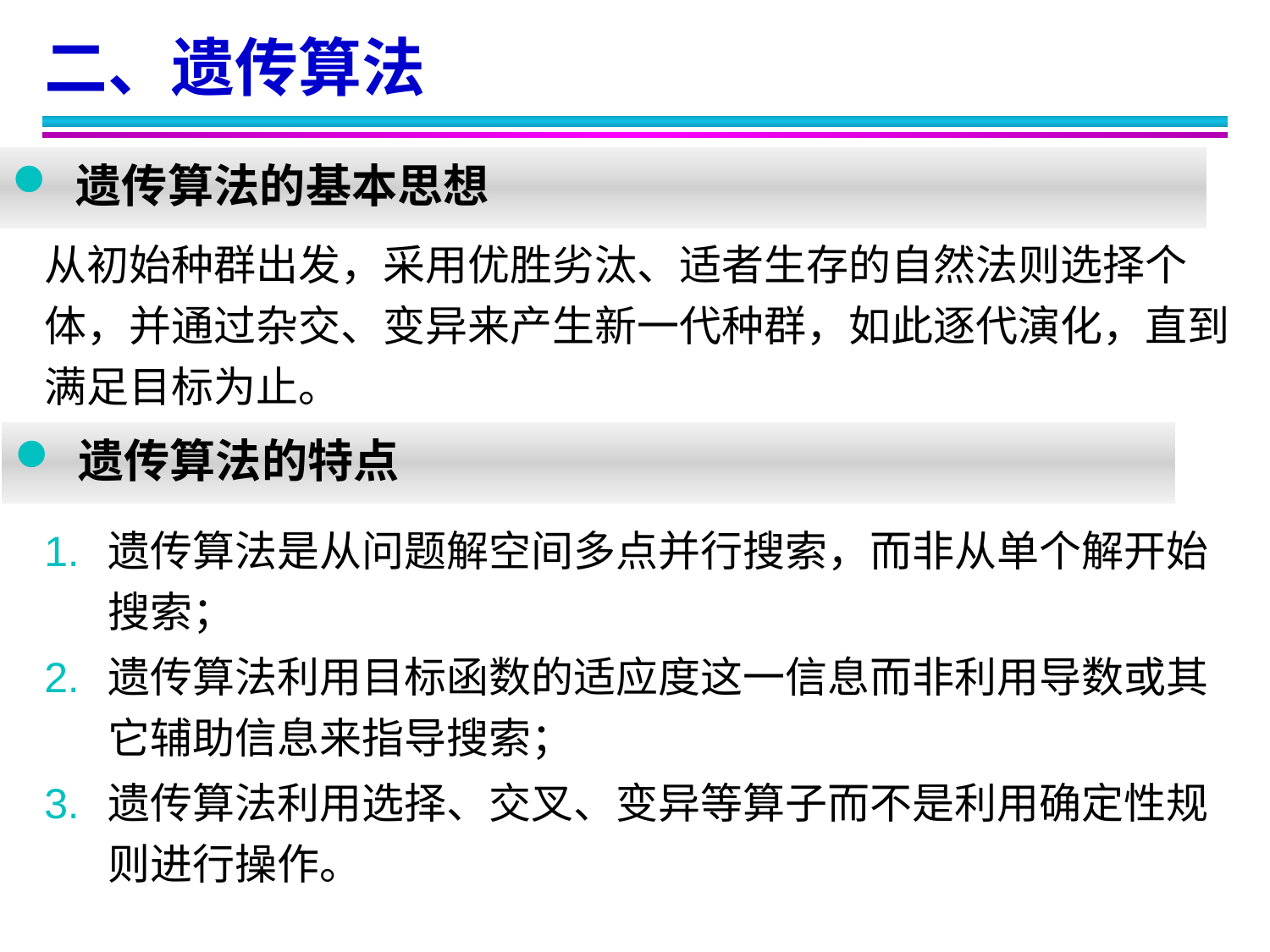

二、遗传算法
遗传算法的基本思想
从初始种群出发，采用优胜劣汰、适者生存的自然法则选择个体，并通过杂交、变异来产生新一代种群，如此逐代演化，直到满足目标为止。
遗传算法的特点
遗传算法是从问题解空间多点并行搜索，而非从单个解开始搜索；
遗传算法利用目标函数的适应度这一信息而非利用导数或其它辅助信息来指导搜索；
遗传算法利用选择、交叉、变异等算子而不是利用确定性规则进行操作。